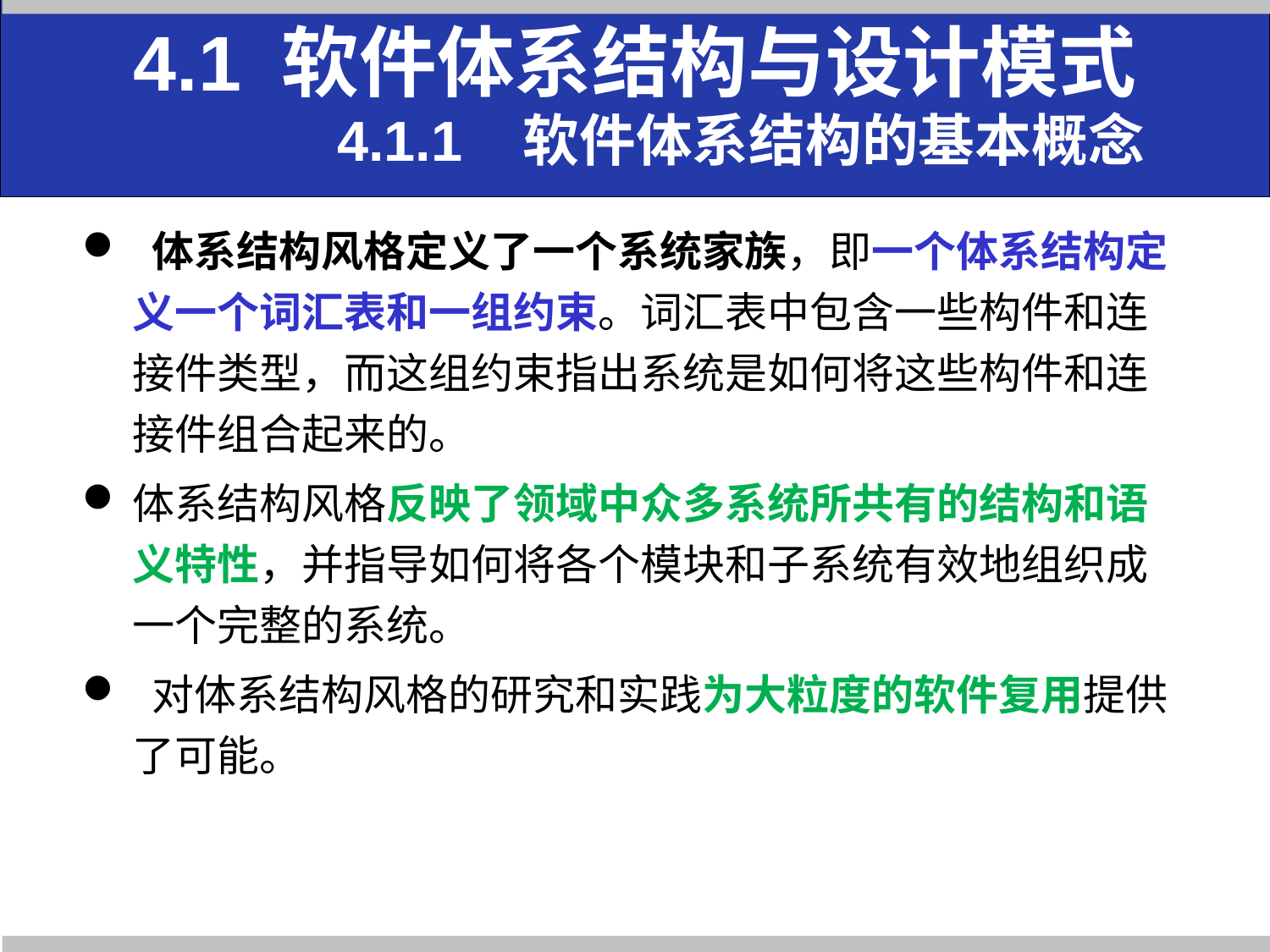

4.1 软件体系结构与设计模式
           4.1.1   软件体系结构的基本概念
 体系结构风格定义了一个系统家族，即一个体系结构定义一个词汇表和一组约束。词汇表中包含一些构件和连接件类型，而这组约束指出系统是如何将这些构件和连接件组合起来的。
体系结构风格反映了领域中众多系统所共有的结构和语义特性，并指导如何将各个模块和子系统有效地组织成一个完整的系统。
 对体系结构风格的研究和实践为大粒度的软件复用提供了可能。
388